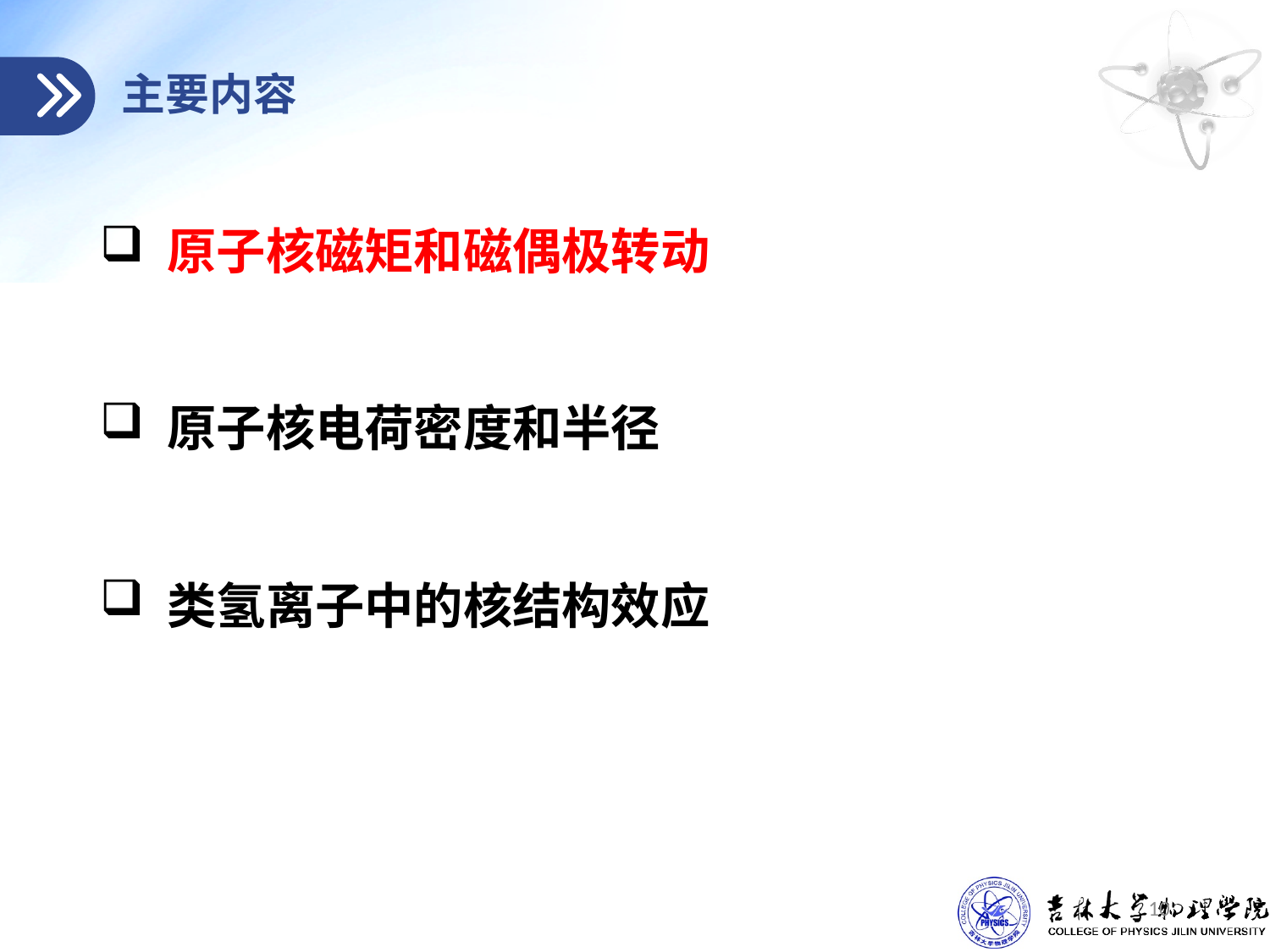

# 主要内容

 原子核磁矩和磁偶极转动

 原子核电荷密度和半径

 类氢离子中的核结构效应
10